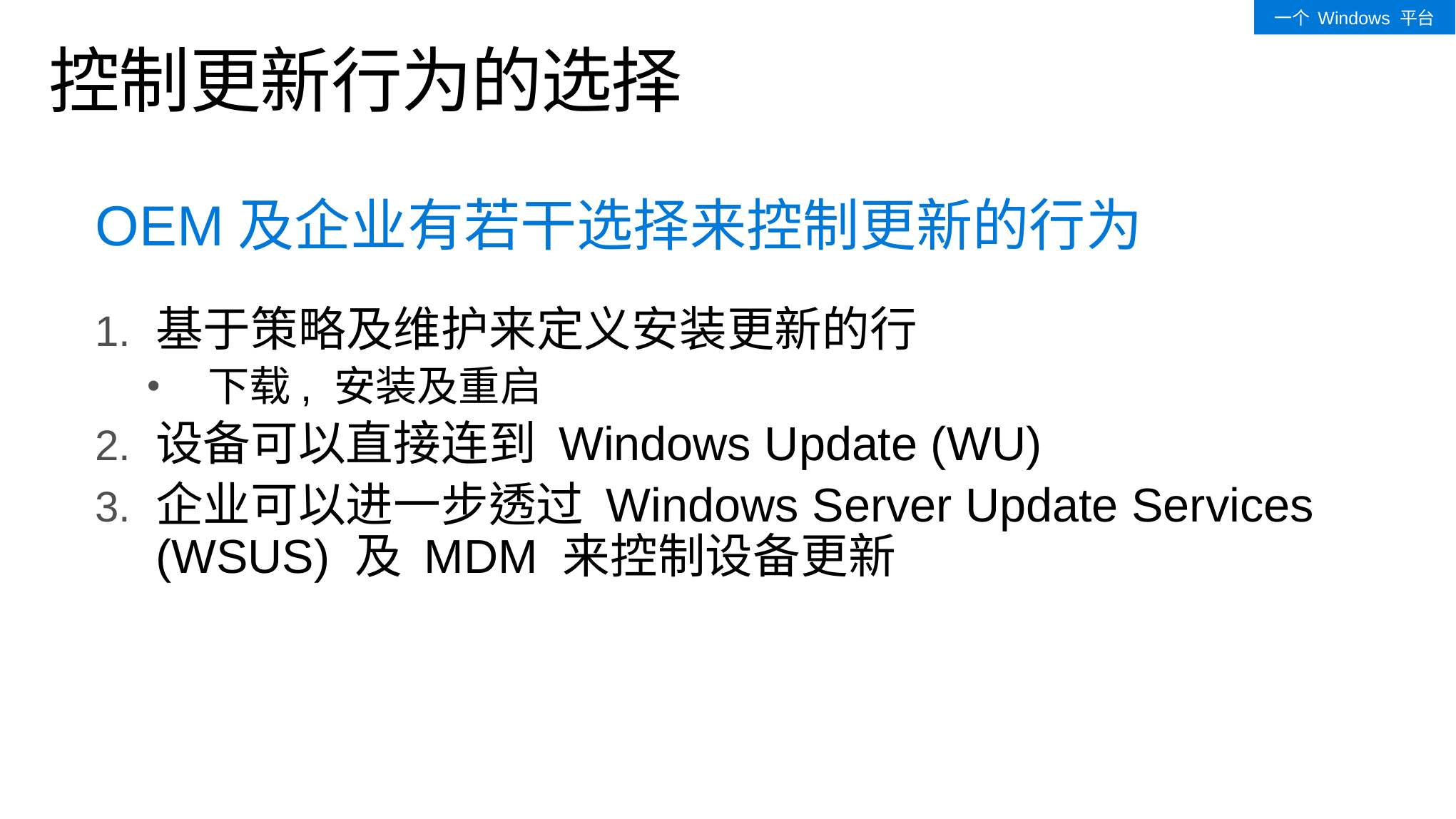

一个 Windows 平台
# 控制更新行为的选择
OEM及企业有若干选择来控制更新的行为

基于策略及维护来定义安装更新的行
下载, 安装及重启
设备可以直接连到 Windows Update (WU)
企业可以进一步透过 Windows Server Update Services (WSUS) 及 MDM 来控制设备更新